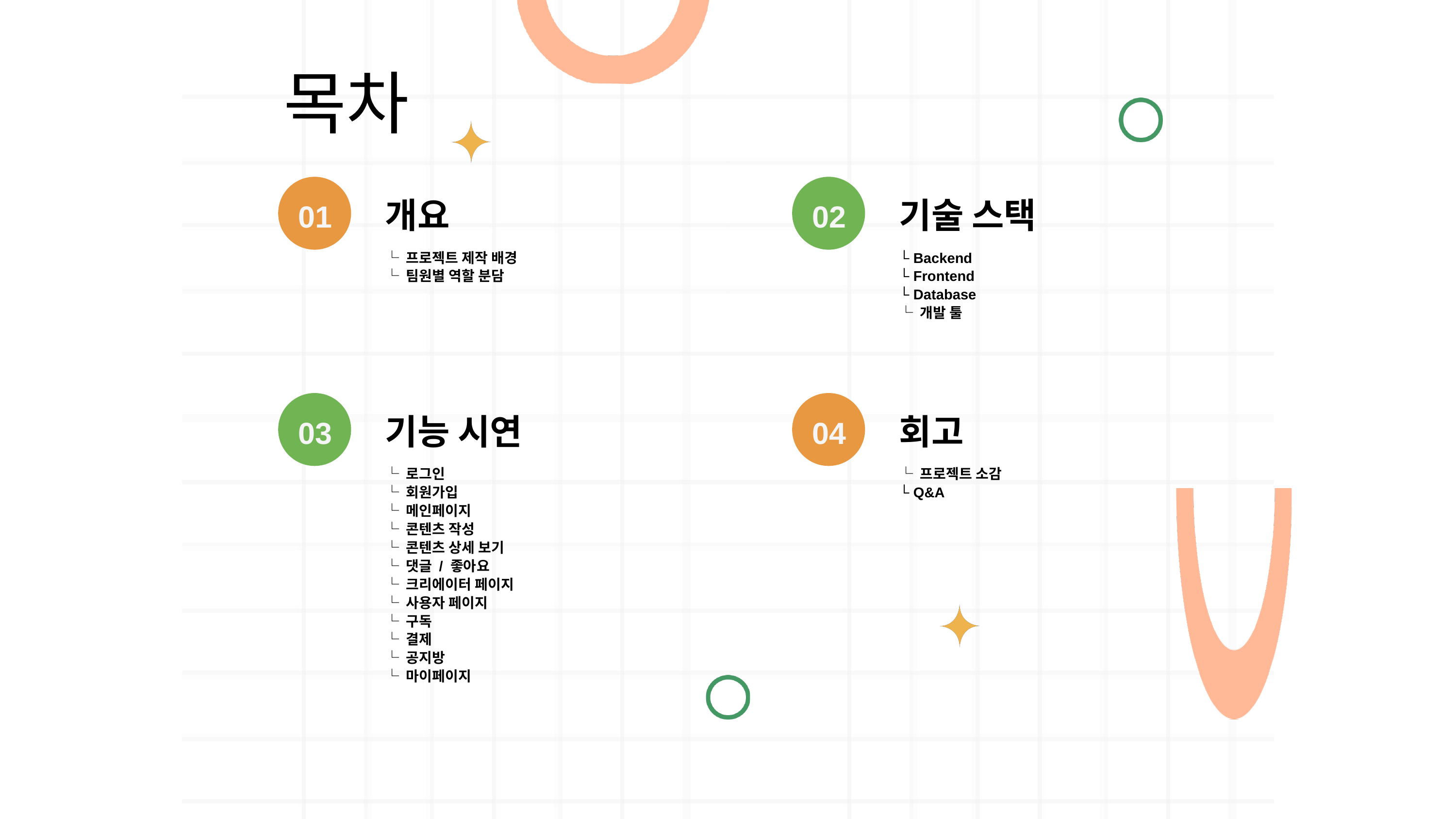

목차

개요
01
└ 프로젝트 제작 배경
└ 팀원별 역할 분담

기술 스택
02
└ Backend
└ Frontend
└ Database
└ 개발 툴

기능 시연
03
└ 로그인
└ 회원가입
└ 메인페이지
└ 콘텐츠 작성
└ 콘텐츠 상세 보기
└ 댓글 / 좋아요
└ 크리에이터 페이지
└ 사용자 페이지
└ 구독
└ 결제
└ 공지방
└ 마이페이지

회고
04
└ 프로젝트 소감
└ Q&A